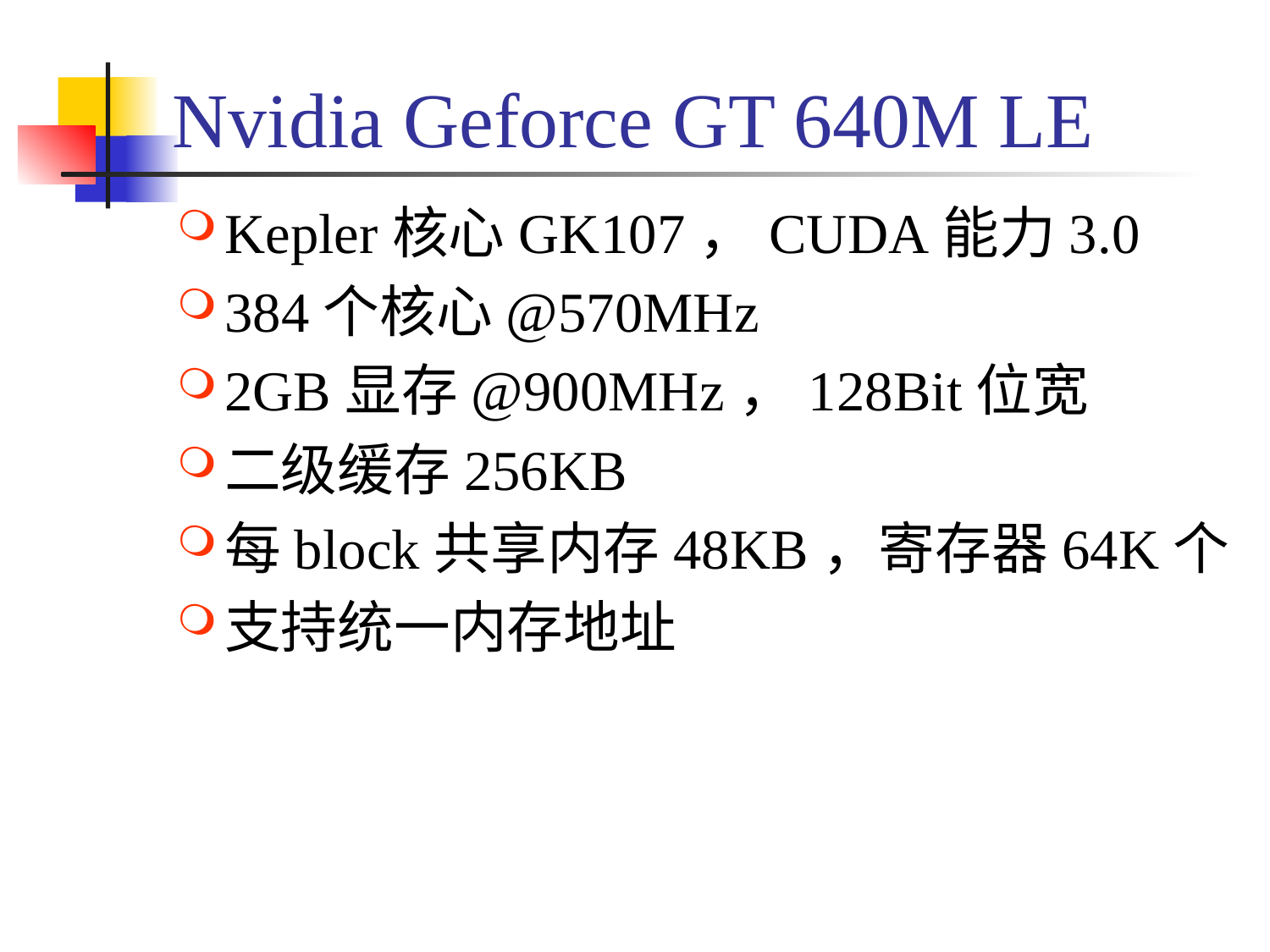

# Nvidia Geforce GT 640M LE
Kepler核心GK107，CUDA能力3.0
384个核心@570MHz
2GB显存@900MHz，128Bit位宽
二级缓存256KB
每block共享内存48KB，寄存器64K个
支持统一内存地址